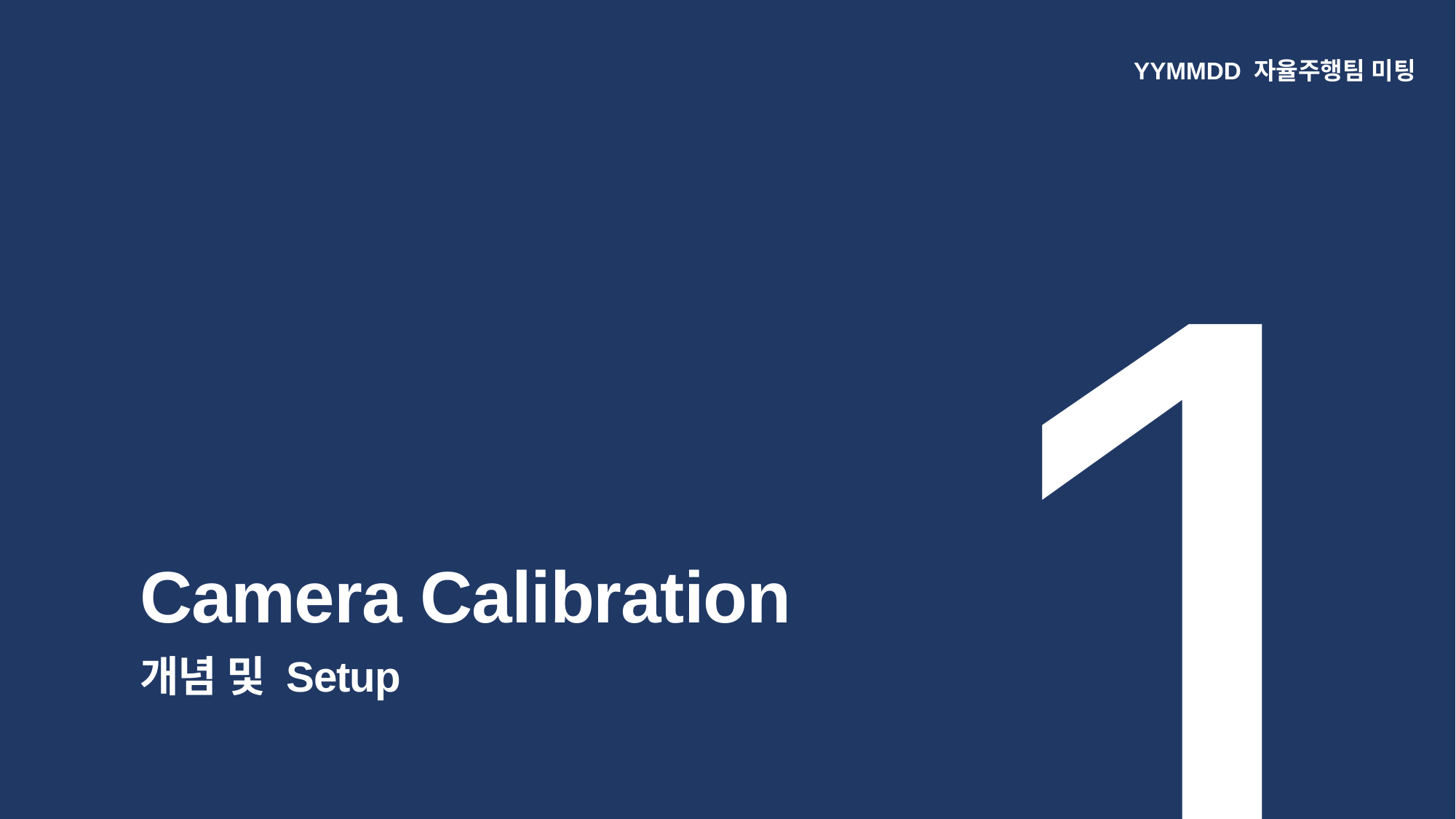

1
YYMMDD 자율주행팀 미팅
Camera Calibration
개념 및 Setup